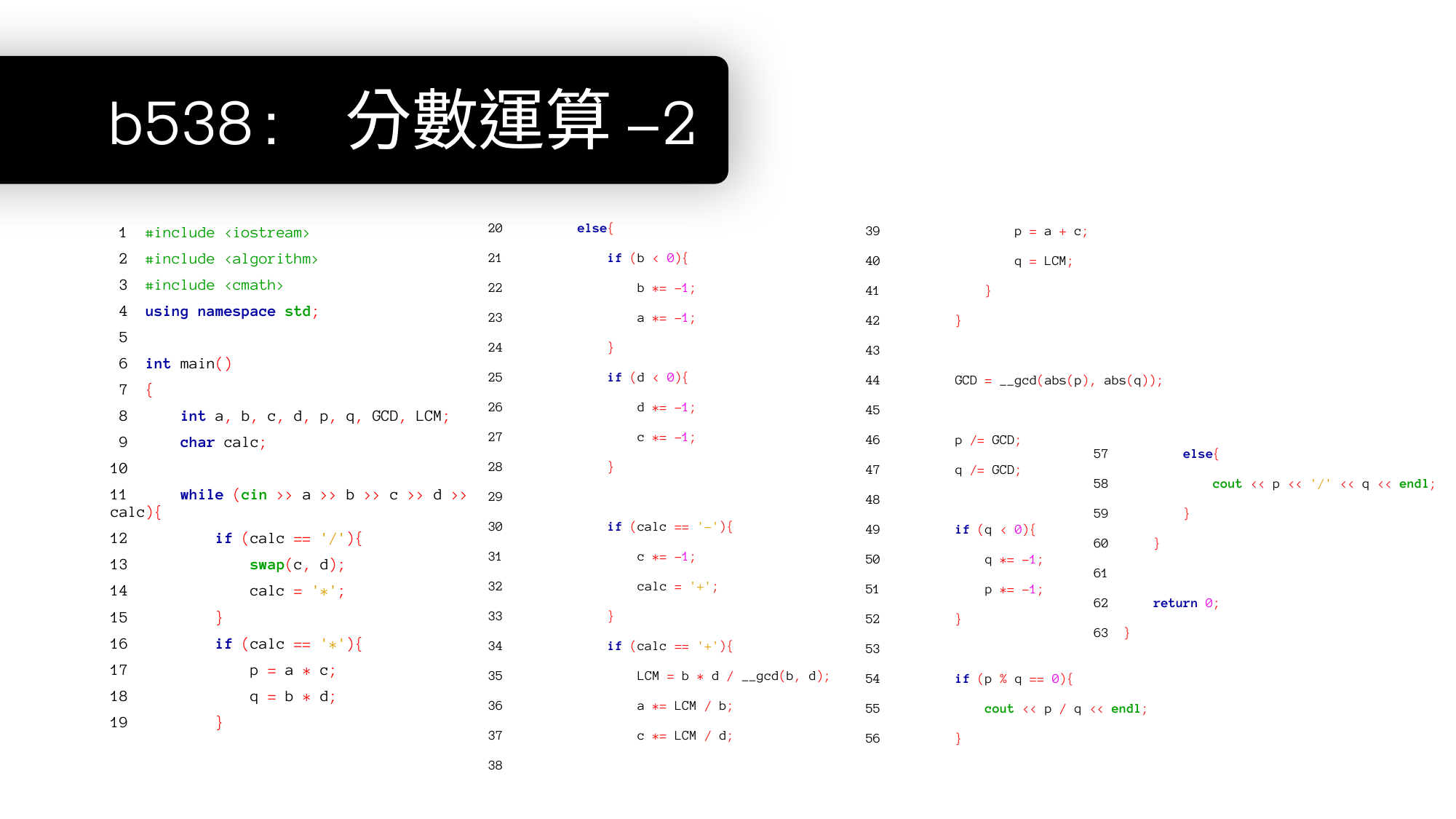

# b538: 分數運算-2

20          else{
21              if (b < 0){
22                  b *= -1;
23                  a *= -1;
24              }
25              if (d < 0){
26                  d *= -1;
27                  c *= -1;
28              }
29
30              if (calc == '-'){
31                  c *= -1;
32                  calc = '+';
33              }
34              if (calc == '+'){
35                  LCM = b * d / __gcd(b, d);
36                  a *= LCM / b;
37                  c *= LCM / d;
38
 1  #include <iostream>
 2  #include <algorithm>
 3  #include <cmath>
 4  using namespace std;
 5
 6  int main()
 7  {
 8      int a, b, c, d, p, q, GCD, LCM;
 9      char calc;
10
11      while (cin >> a >> b >> c >> d >> calc){
12          if (calc == '/'){
13              swap(c, d);
14              calc = '*';
15          }
16          if (calc == '*'){
17              p = a * c;
18              q = b * d;
19          }
39                  p = a + c;
40                  q = LCM;
41              }
42          }
43
44          GCD = __gcd(abs(p), abs(q));
45
46          p /= GCD;
47          q /= GCD;
48
49          if (q < 0){
50              q *= -1;
51              p *= -1;
52          }
53
54          if (p % q == 0){
55              cout << p / q << endl;
56          }

57          else{
58              cout << p << '/' << q << endl;
59          }
60      }
61
62      return 0;
63  }